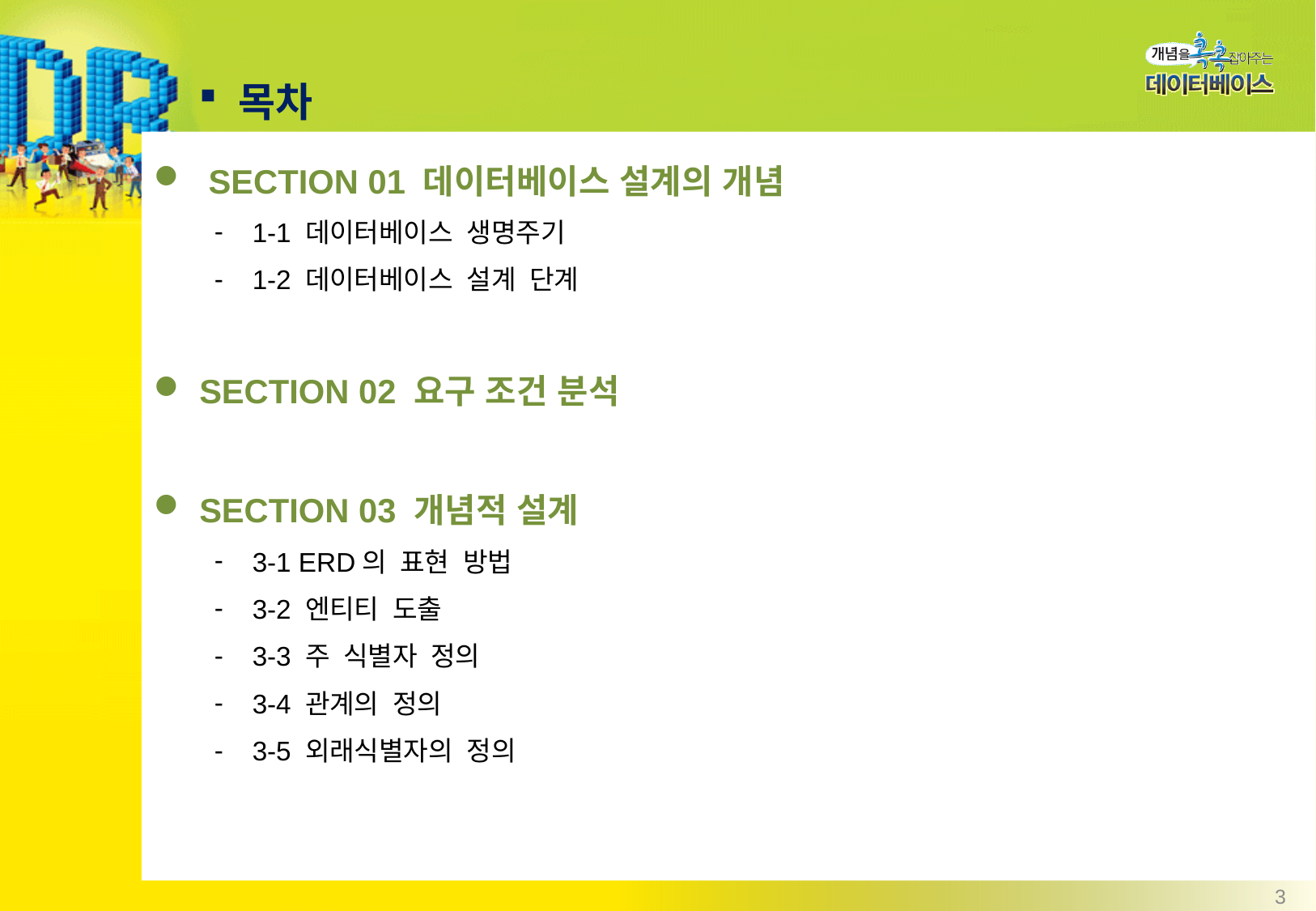

목차
 SECTION 01 데이터베이스 설계의 개념
1-1 데이터베이스 생명주기
1-2 데이터베이스 설계 단계

SECTION 02 요구 조건 분석

SECTION 03 개념적 설계
3-1 ERD의 표현 방법
3-2 엔티티 도출
3-3 주 식별자 정의
3-4 관계의 정의
3-5 외래식별자의 정의

3